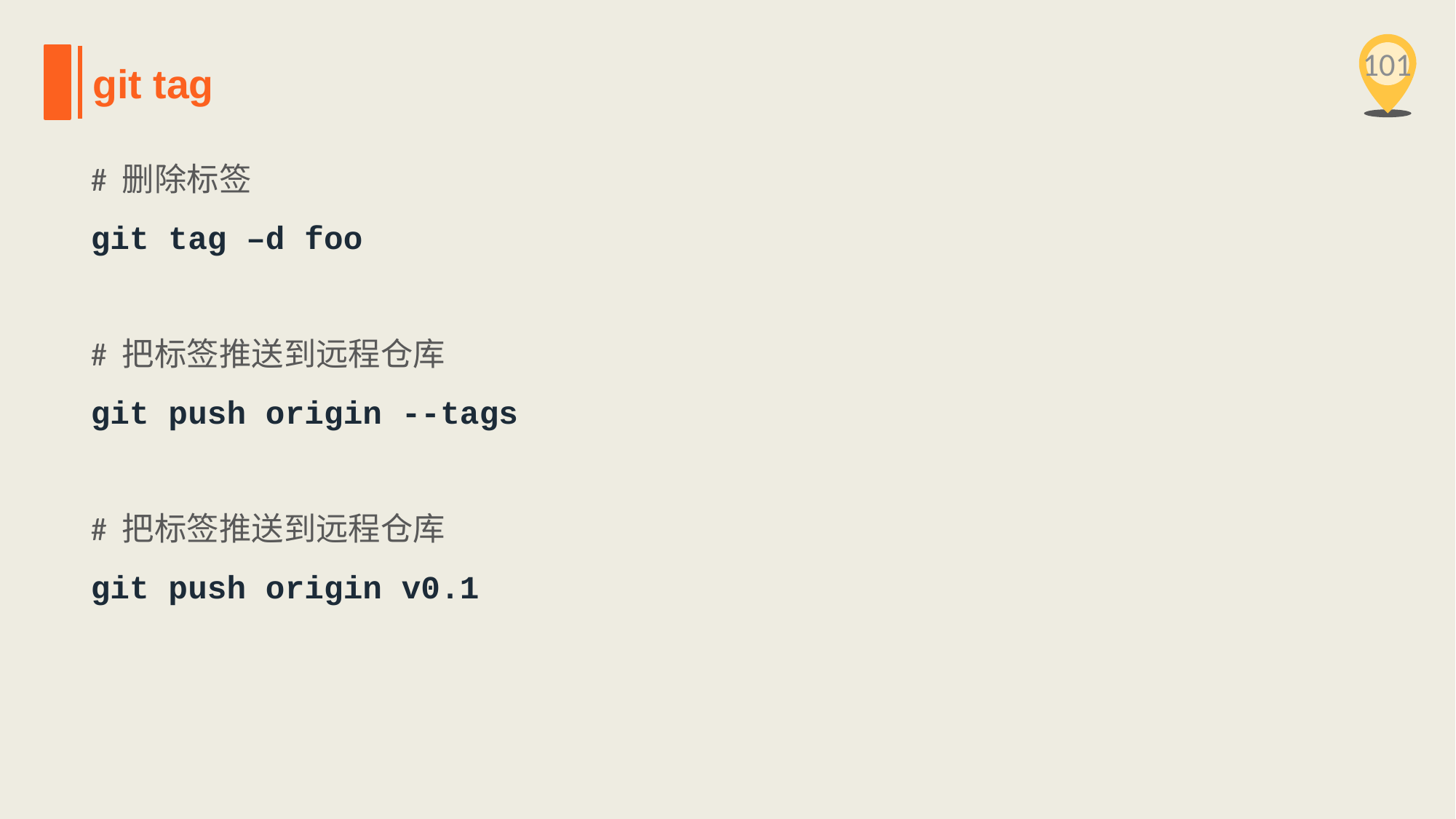

101

git tag
# 删除标签
git tag –d foo

# 把标签推送到远程仓库
git push origin --tags

# 把标签推送到远程仓库
git push origin v0.1